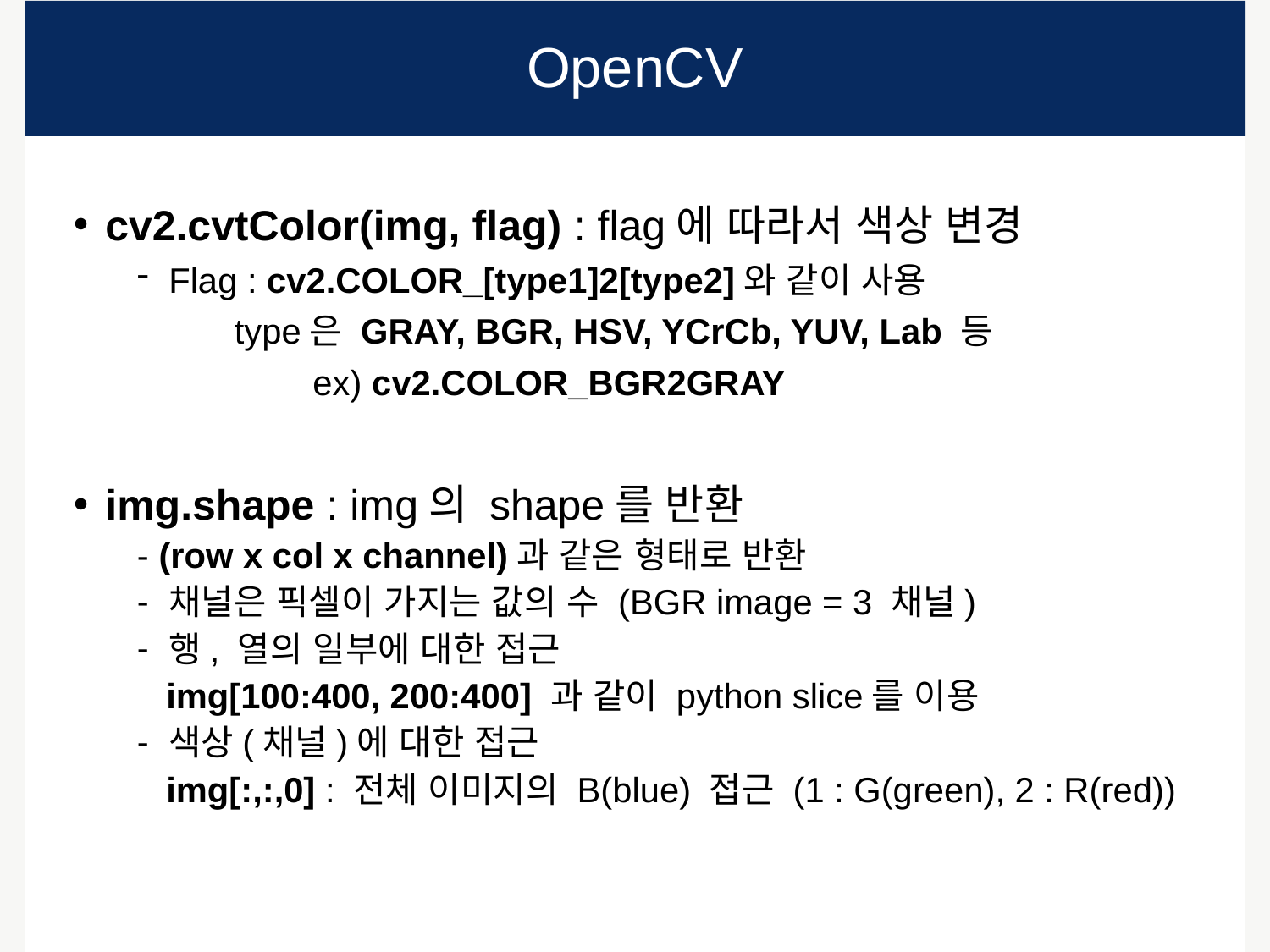

# OpenCV
cv2.cvtColor(img, flag) : flag에 따라서 색상 변경
Flag : cv2.COLOR_[type1]2[type2]와 같이 사용
          type은 GRAY, BGR, HSV, YCrCb, YUV, Lab 등
	     ex) cv2.COLOR_BGR2GRAY

img.shape : img의 shape를 반환
- (row x col x channel)과 같은 형태로 반환
채널은 픽셀이 가지는 값의 수 (BGR image = 3 채널)
행, 열의 일부에 대한 접근
   img[100:400, 200:400] 과 같이 python slice를 이용
색상(채널)에 대한 접근
   img[:,:,0] : 전체 이미지의 B(blue) 접근 (1 : G(green), 2 : R(red))